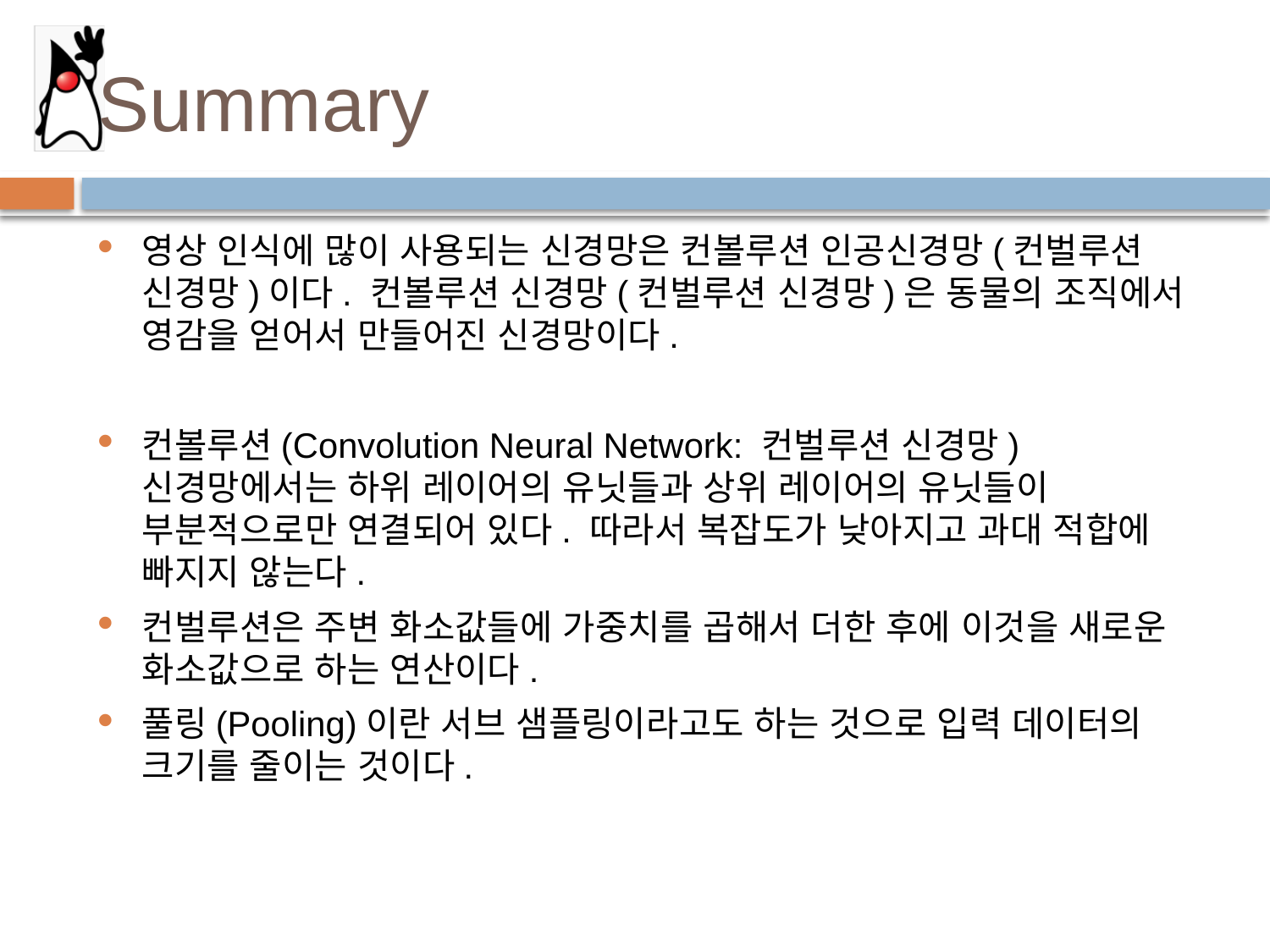

# Summary
영상 인식에 많이 사용되는 신경망은 컨볼루션 인공신경망(컨벌루션 신경망)이다. 컨볼루션 신경망(컨벌루션 신경망)은 동물의 조직에서 영감을 얻어서 만들어진 신경망이다.

컨볼루션(Convolution Neural Network: 컨벌루션 신경망) 신경망에서는 하위 레이어의 유닛들과 상위 레이어의 유닛들이 부분적으로만 연결되어 있다. 따라서 복잡도가 낮아지고 과대 적합에 빠지지 않는다.
컨벌루션은 주변 화소값들에 가중치를 곱해서 더한 후에 이것을 새로운 화소값으로 하는 연산이다.
풀링(Pooling)이란 서브 샘플링이라고도 하는 것으로 입력 데이터의 크기를 줄이는 것이다.